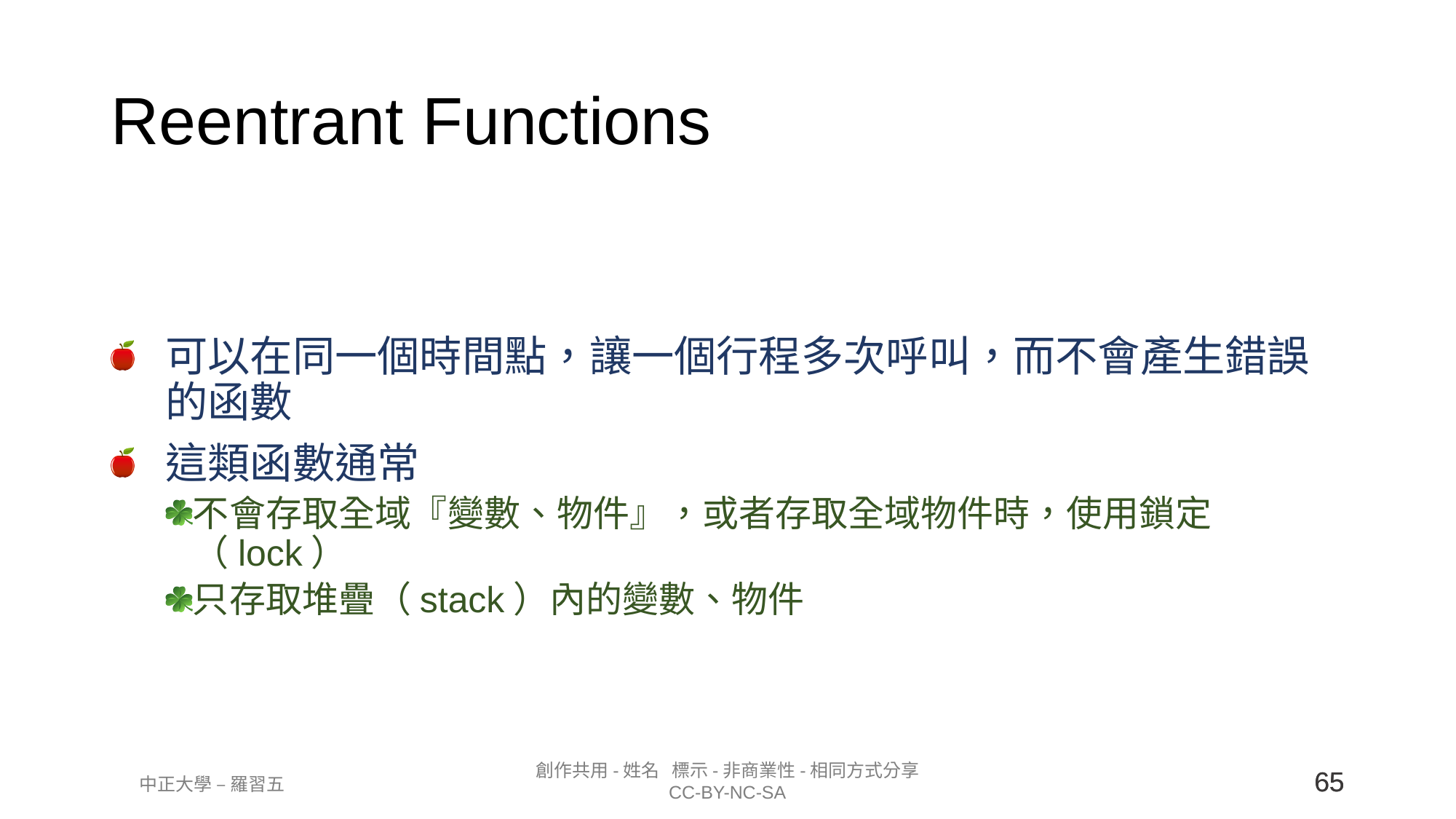

# Reentrant Functions
可以在同一個時間點，讓一個行程多次呼叫，而不會產生錯誤的函數
這類函數通常
不會存取全域『變數、物件』，或者存取全域物件時，使用鎖定（lock）
只存取堆疊（stack）內的變數、物件